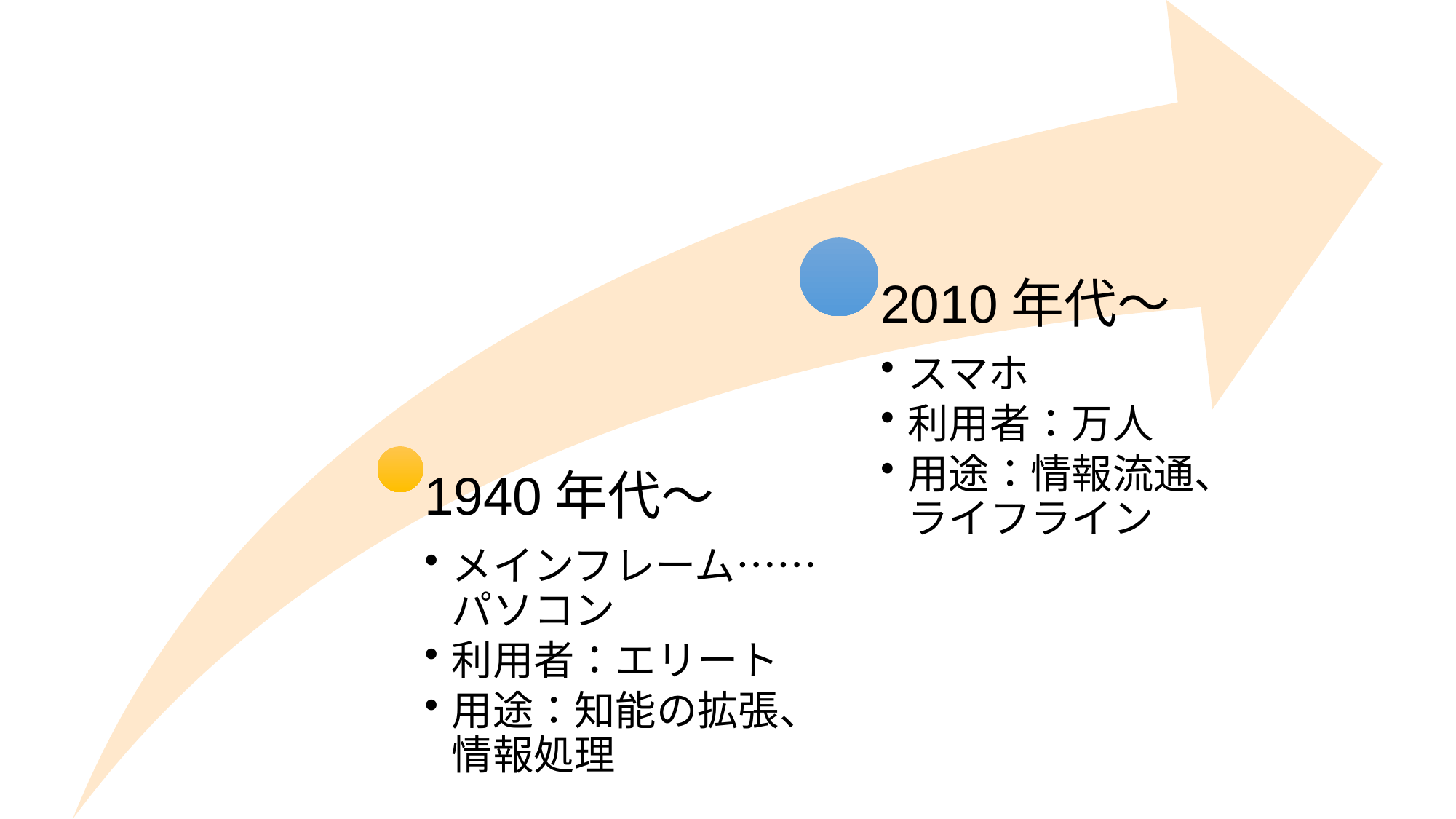

1940年代～
メインフレーム……パソコン
利用者：エリート
用途：知能の拡張、情報処理
2010年代～
スマホ
利用者：万人
用途：情報流通、ライフライン